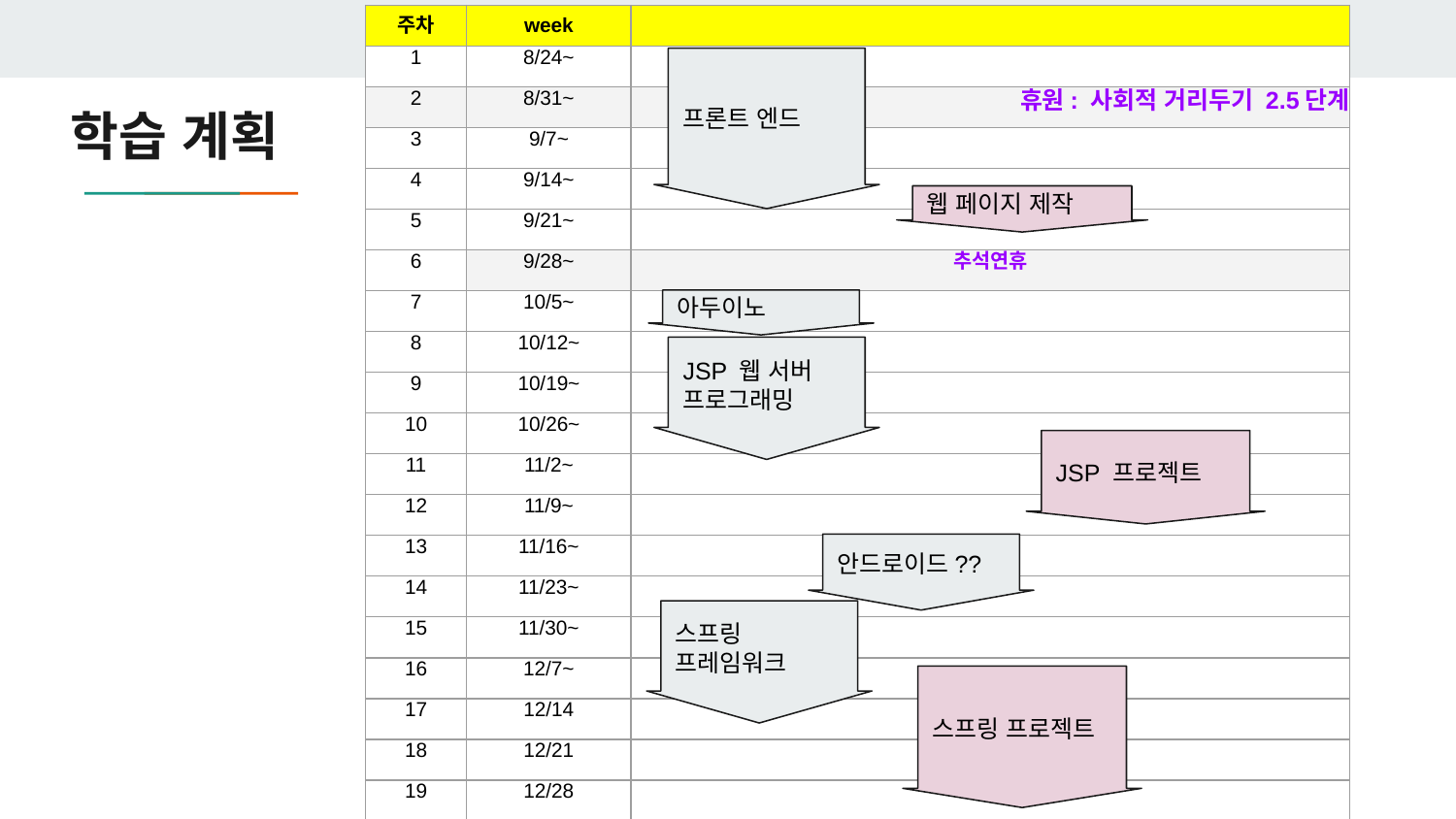

| 주차 | week |  |
| --- | --- | --- |
| 1 | 8/24~ |  |
| 2 | 8/31~ | 휴원: 사회적 거리두기 2.5단계 |
| 3 | 9/7~ |  |
| 4 | 9/14~ |  |
| 5 | 9/21~ |  |
| 6 | 9/28~ | 추석연휴 |
| 7 | 10/5~ |  |
| 8 | 10/12~ |  |
| 9 | 10/19~ |  |
| 10 | 10/26~ |  |
| 11 | 11/2~ |  |
| 12 | 11/9~ |  |
| 13 | 11/16~ |  |
| 14 | 11/23~ |  |
| 15 | 11/30~ |  |
| 16 | 12/7~ |  |
| 17 | 12/14 |  |
| 18 | 12/21 |  |
| 19 | 12/28 |  |
프론트 엔드
# 학습 계획
웹 페이지 제작
아두이노
JSP 웹 서버 프로그래밍
JSP 프로젝트
안드로이드??
스프링 프레임워크
스프링 프로젝트